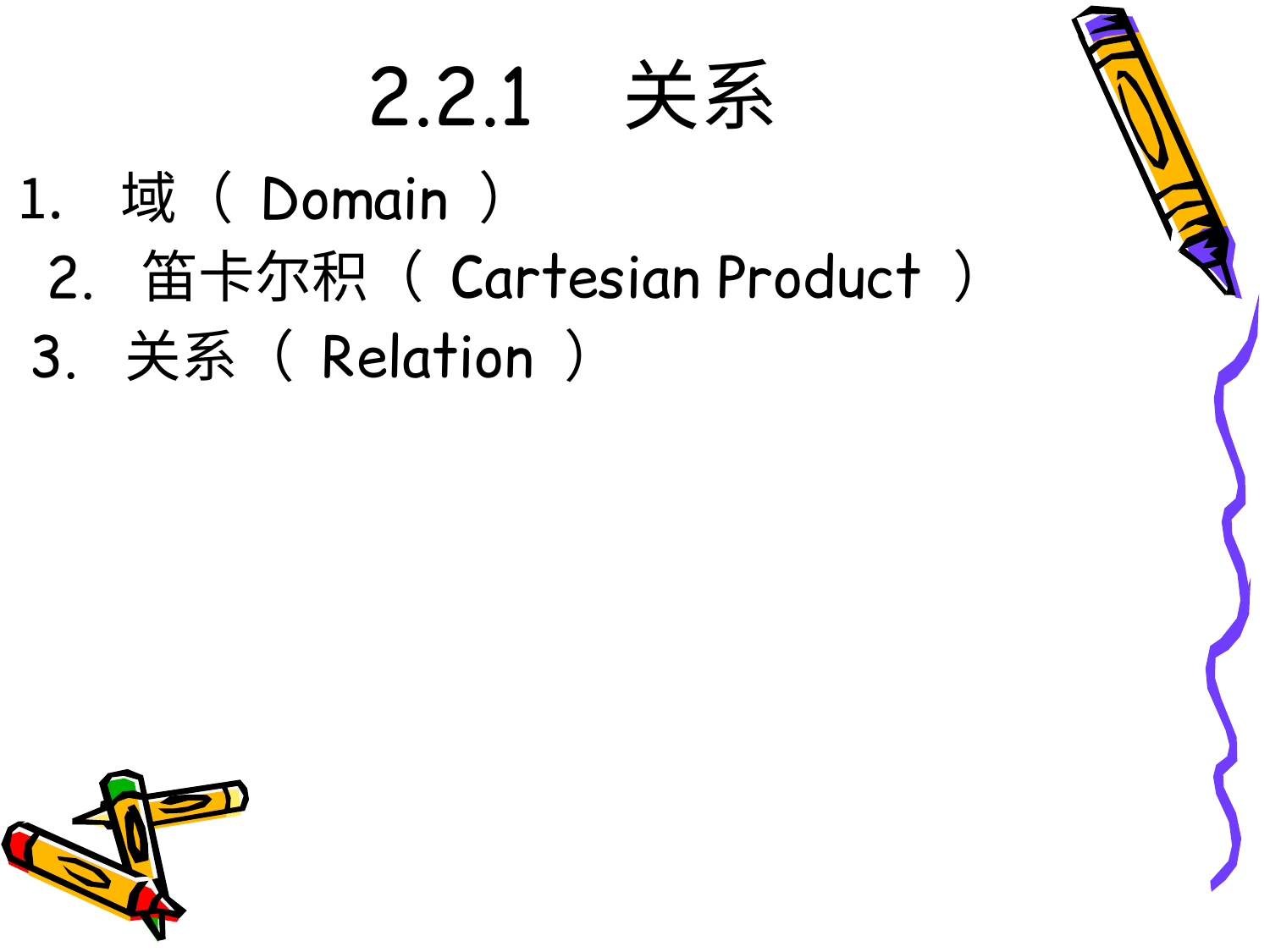

# 2.2.1   关系
⒈   域（ Domain ）
  2.  笛卡尔积（ Cartesian Product ）
 3.  关系（ Relation ）